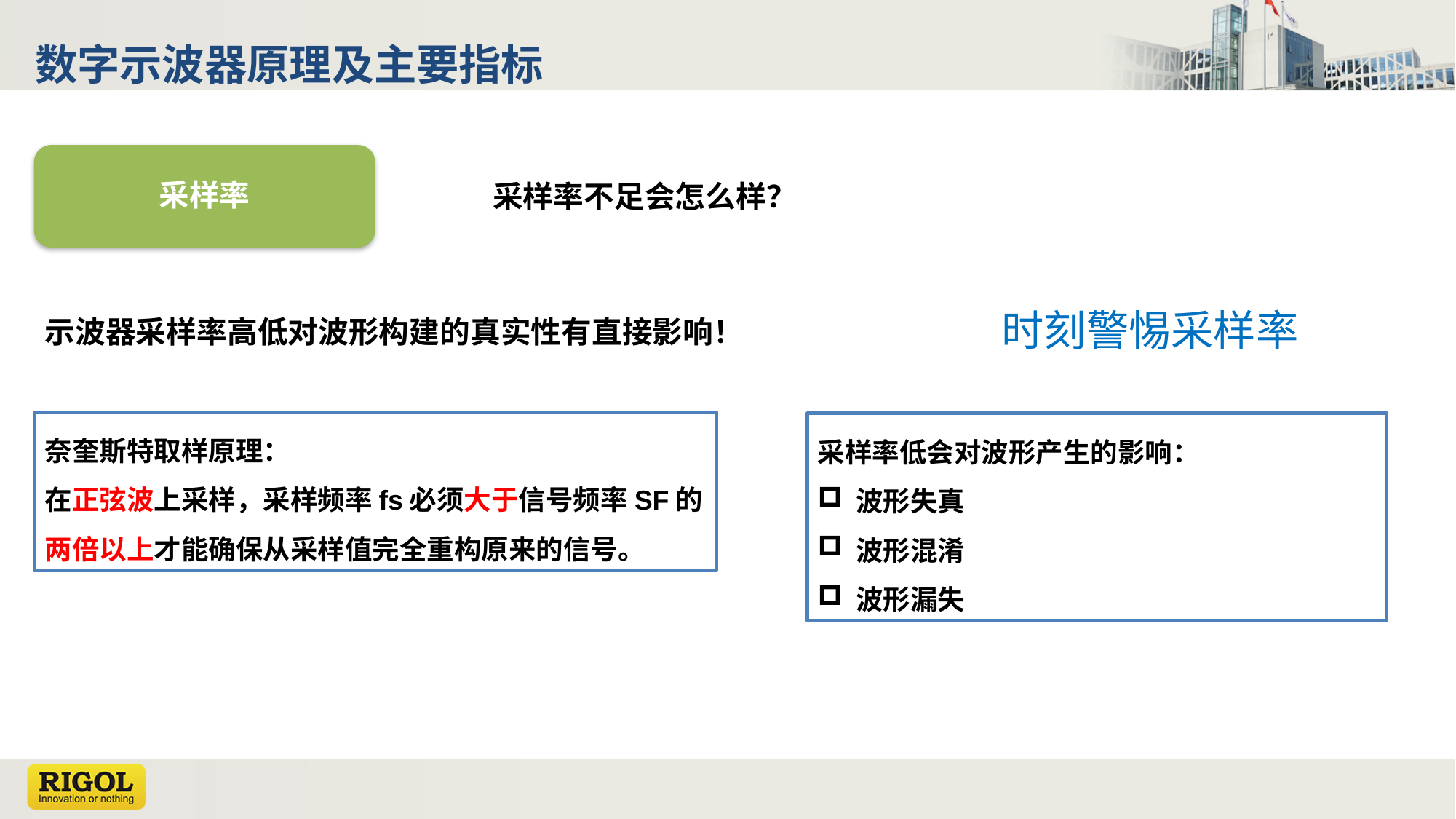

数字示波器原理及主要指标

采样率
采样率不足会怎么样？
时刻警惕采样率
示波器采样率高低对波形构建的真实性有直接影响！
奈奎斯特取样原理：
在正弦波上采样，采样频率fs必须大于信号频率SF的两倍以上才能确保从采样值完全重构原来的信号。
采样率低会对波形产生的影响：
 波形失真
 波形混淆
 波形漏失